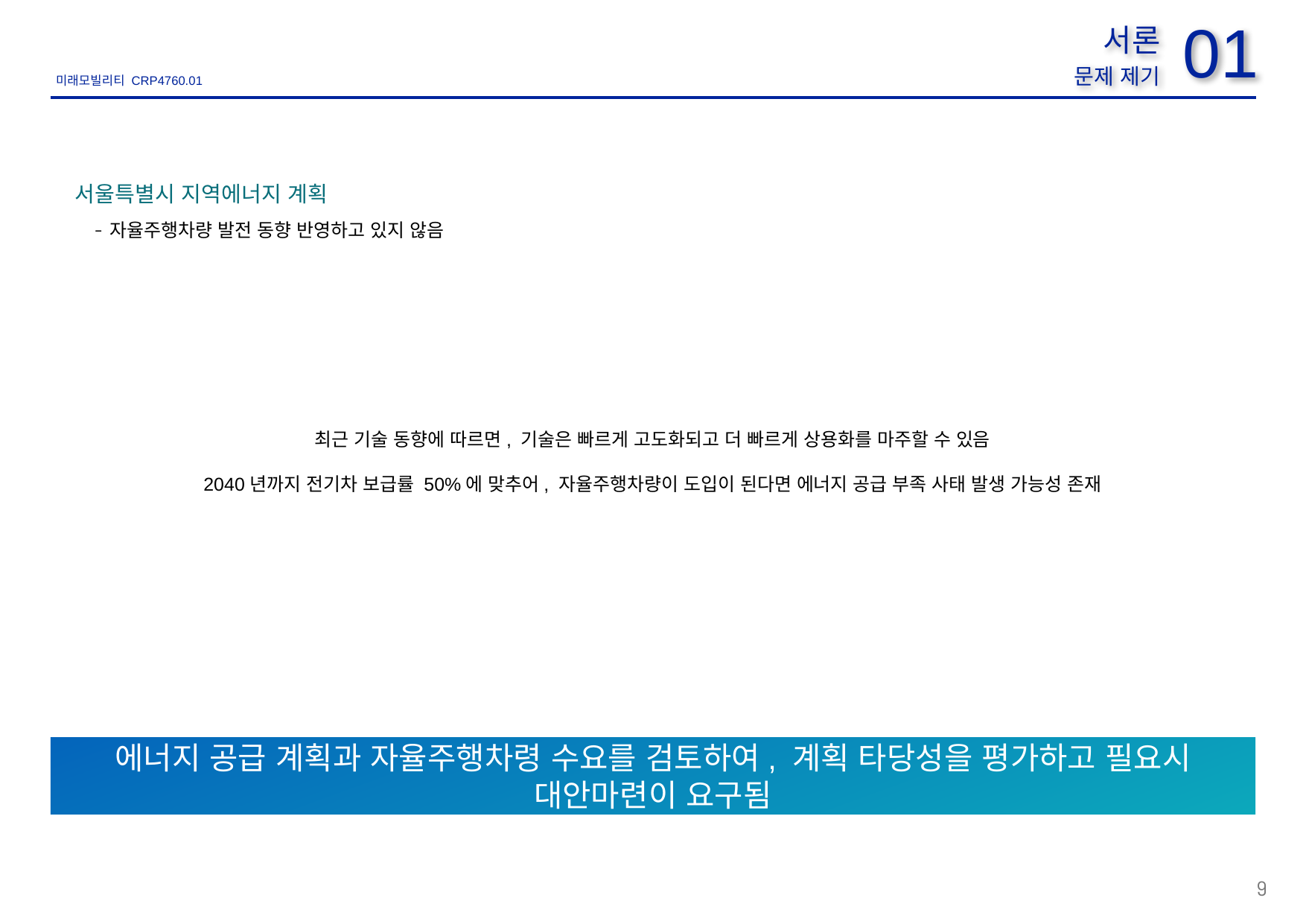

사진 대상지가 아닌 검토범위가 들어간 사진으로 교체
01
서론
문제 제기
서울특별시 지역에너지 계획
- 자율주행차량 발전 동향 반영하고 있지 않음
최근 기술 동향에 따르면, 기술은 빠르게 고도화되고 더 빠르게 상용화를 마주할 수 있음

2040년까지 전기차 보급률 50%에 맞추어, 자율주행차량이 도입이 된다면 에너지 공급 부족 사태 발생 가능성 존재
에너지 공급 계획과 자율주행차령 수요를 검토하여, 계획 타당성을 평가하고 필요시 대안마련이 요구됨
9